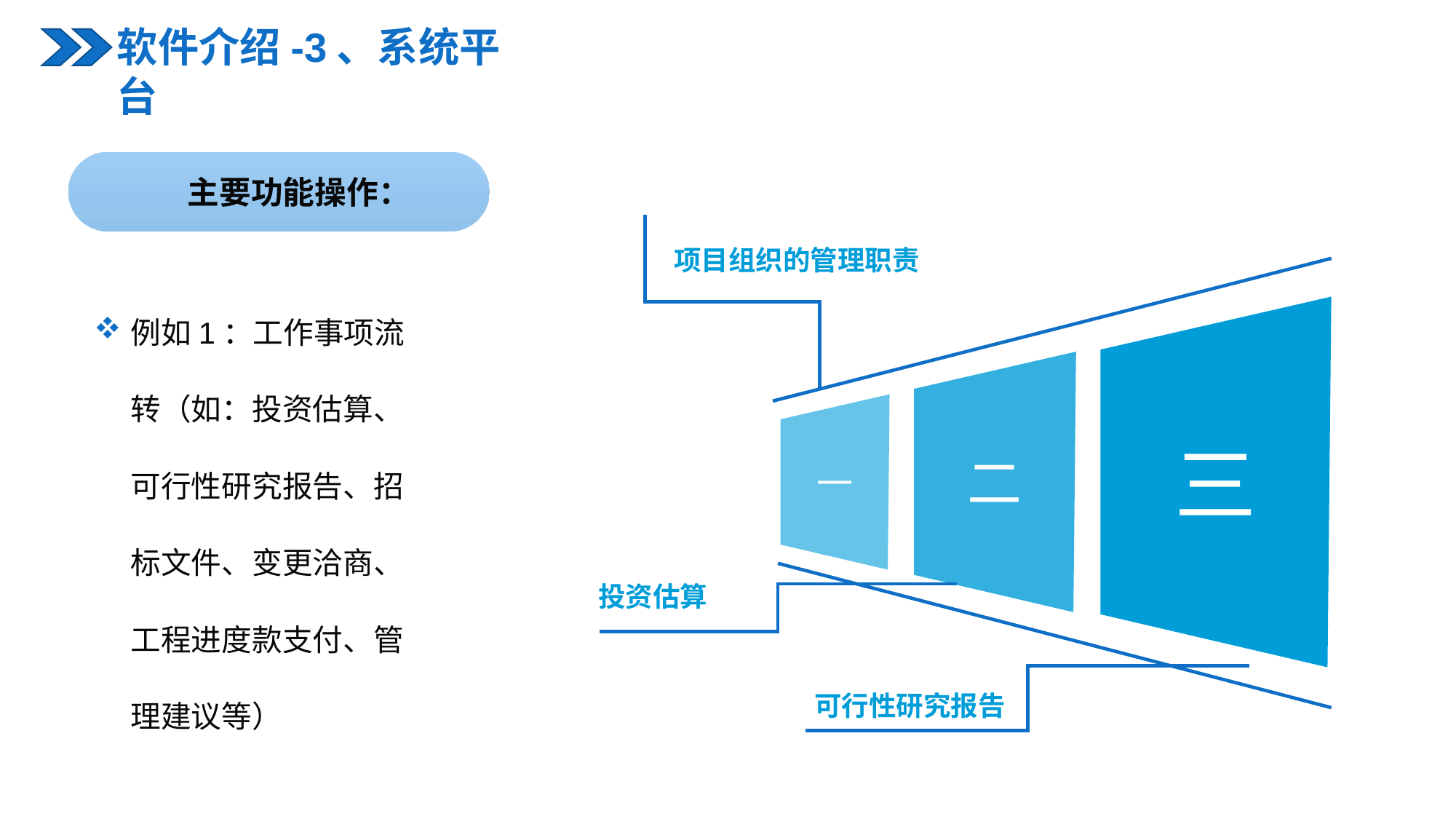

软件介绍-3、系统平台

主要功能操作：
项目组织的管理职责

例如1：工作事项流转（如：投资估算、可行性研究报告、招标文件、变更洽商、工程进度款支付、管理建议等）
三
二
一

投资估算
可行性研究报告